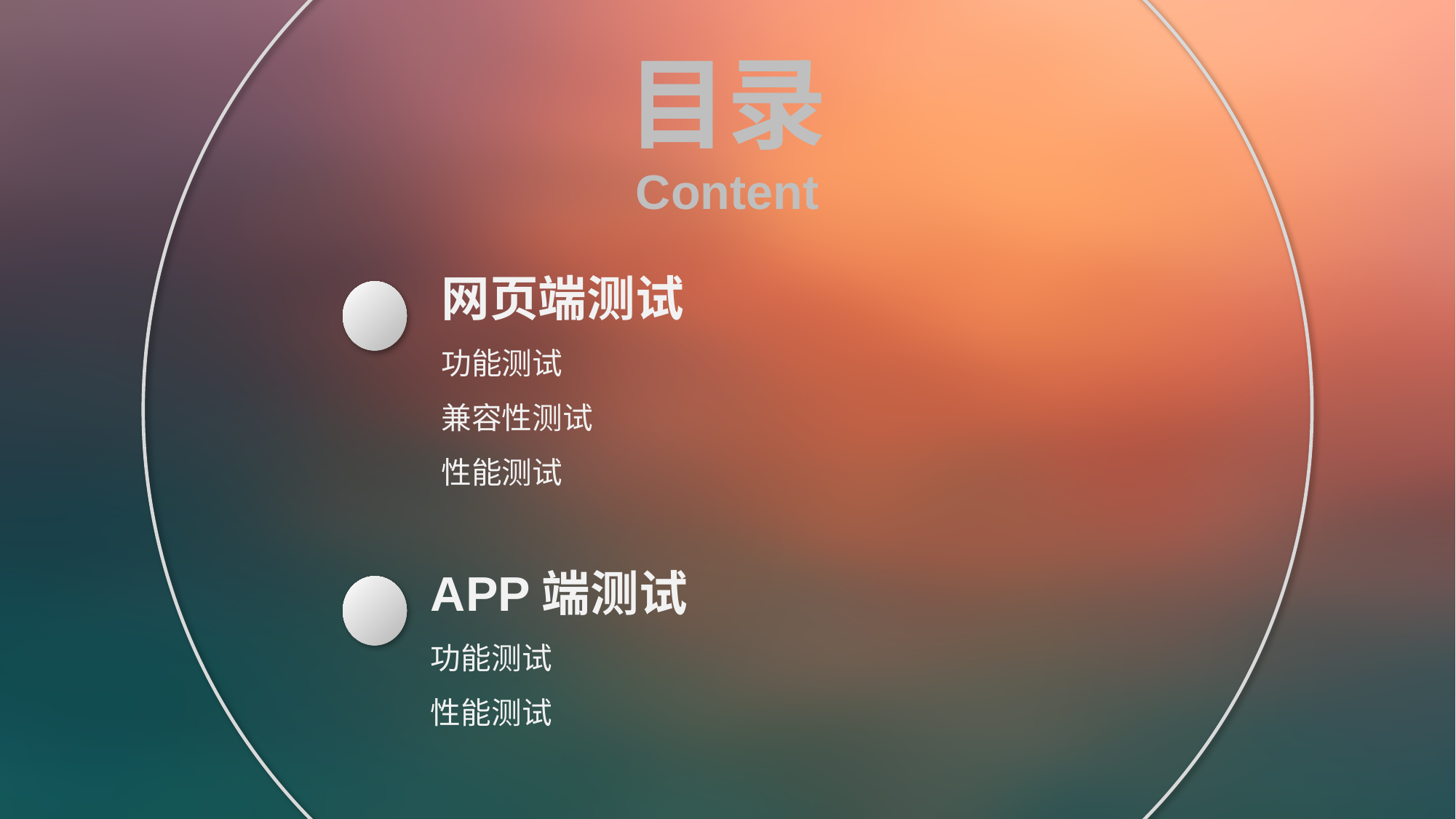

目录
Content
网页端测试
功能测试
兼容性测试
性能测试

APP端测试
功能测试
性能测试